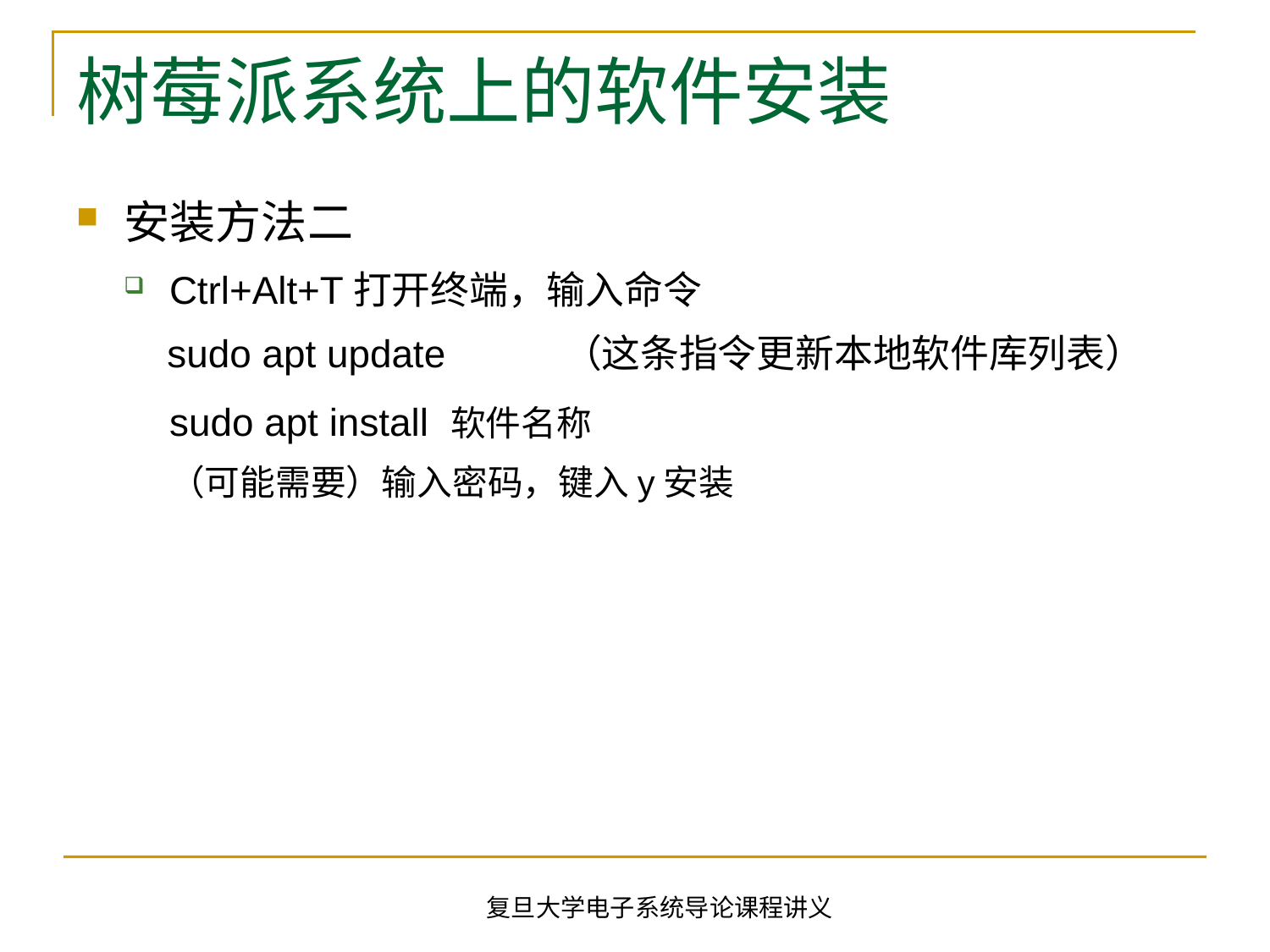

# 树莓派系统上的软件安装
安装方法二
Ctrl+Alt+T打开终端，输入命令
    sudo apt update          （这条指令更新本地软件库列表）
sudo apt install 软件名称
（可能需要）输入密码，键入y安装